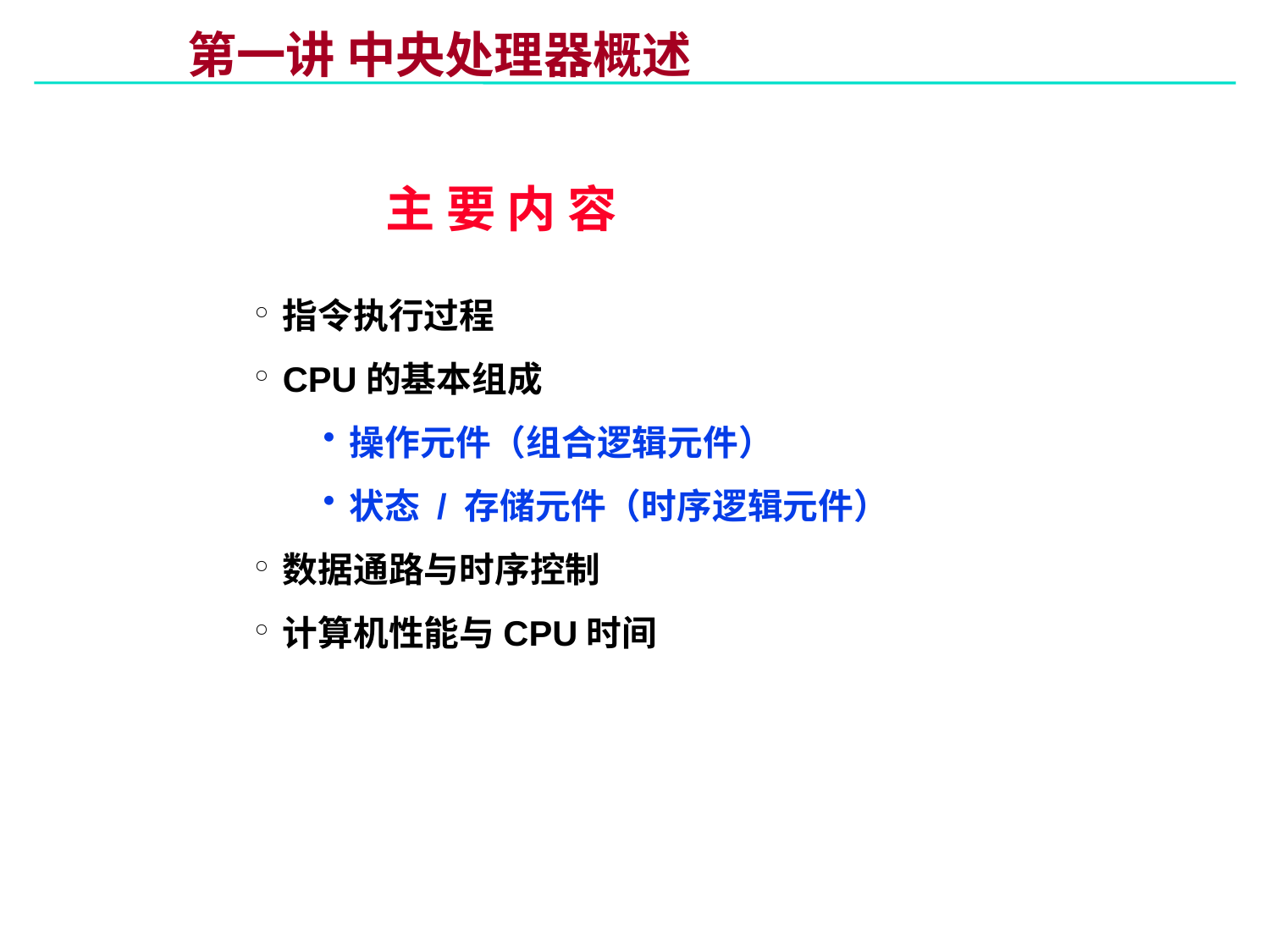

# 第一讲 中央处理器概述
主 要 内 容
指令执行过程
CPU的基本组成
操作元件（组合逻辑元件）
状态 / 存储元件（时序逻辑元件）
数据通路与时序控制
计算机性能与CPU时间